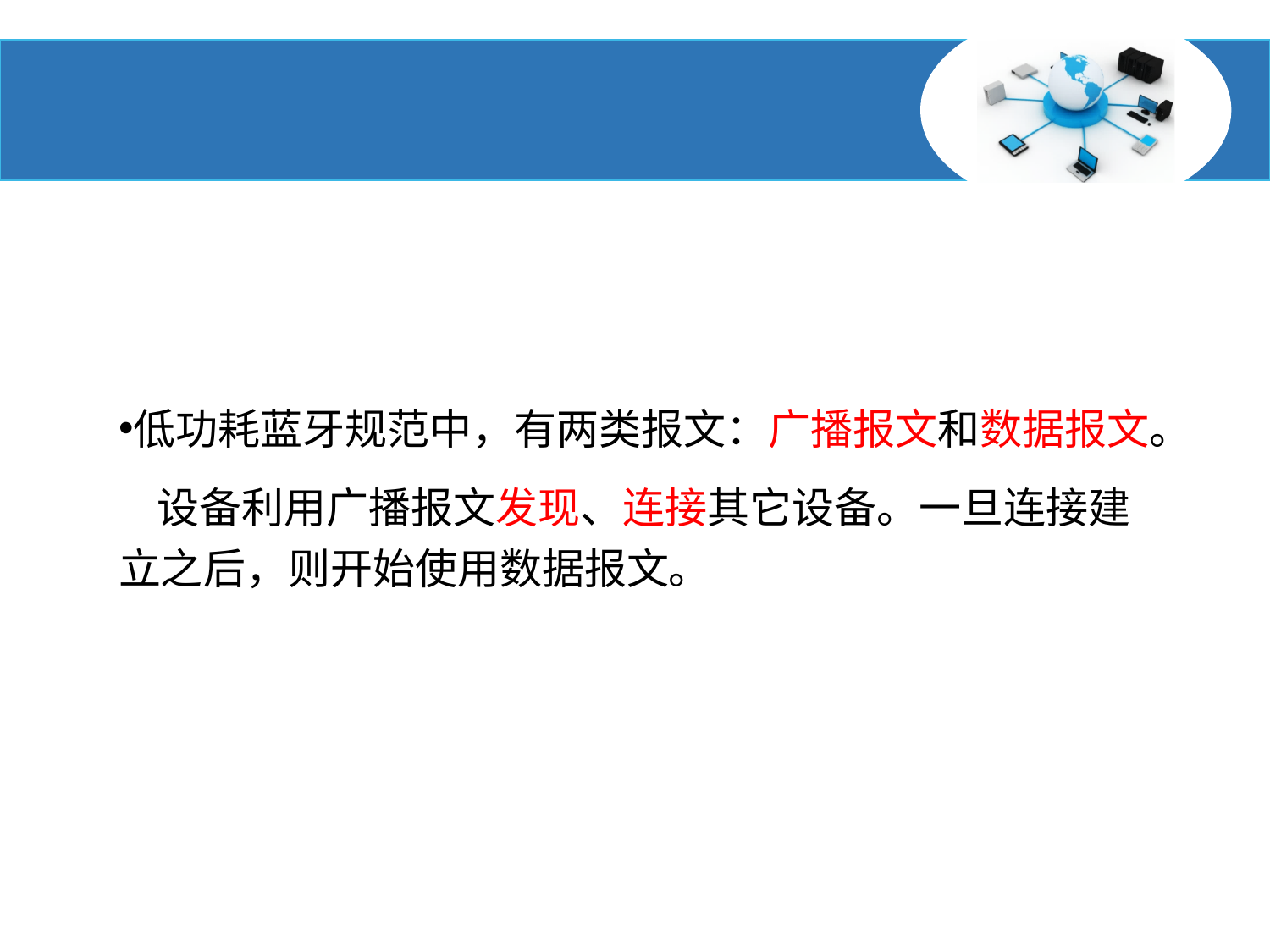

#

低功耗蓝牙规范中，有两类报文：广播报文和数据报文。
   设备利用广播报文发现、连接其它设备。一旦连接建立之后，则开始使用数据报文。